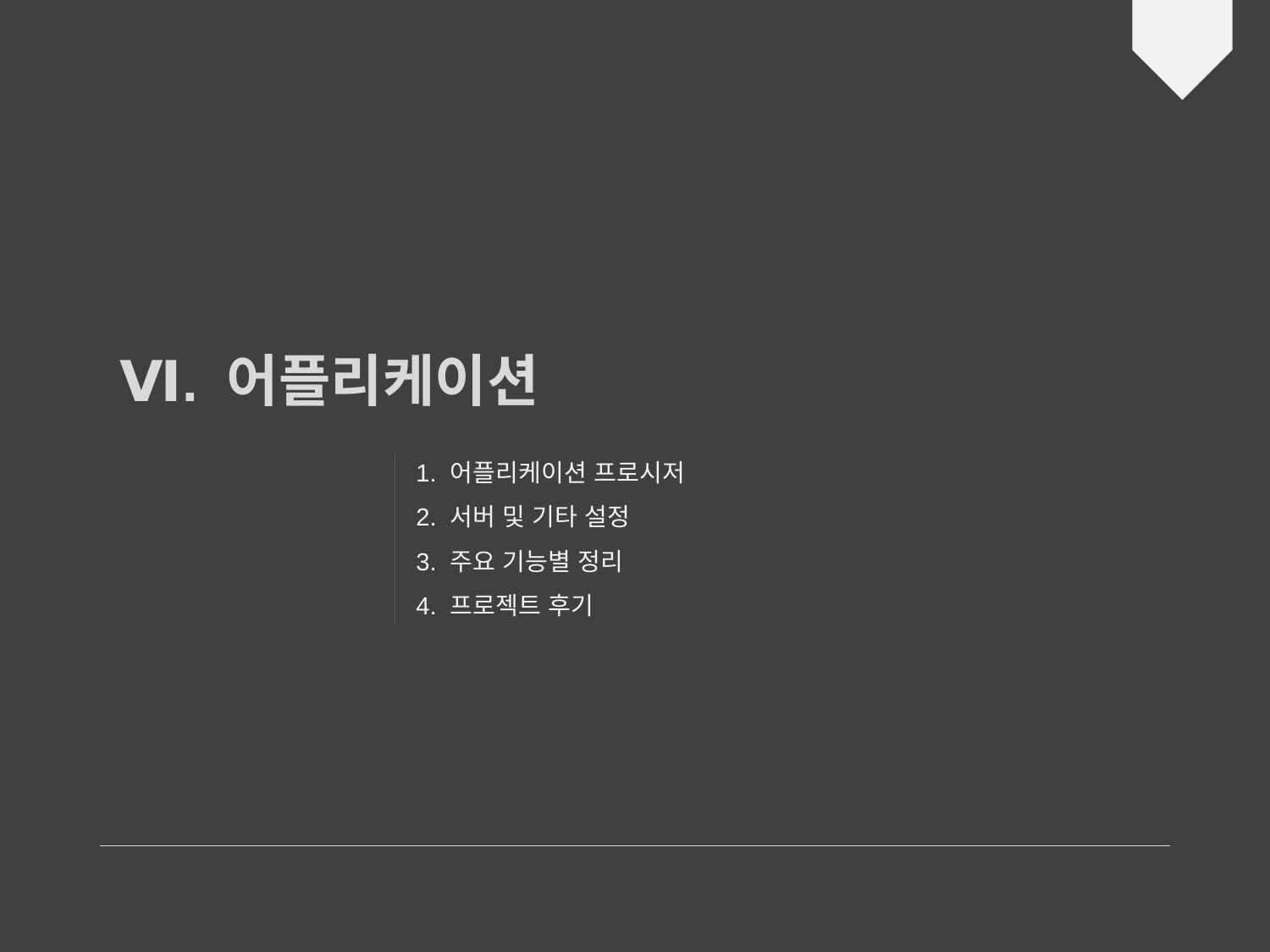

Ⅵ. 어플리케이션
1. 어플리케이션 프로시저
2. 서버 및 기타 설정
3. 주요 기능별 정리
4. 프로젝트 후기